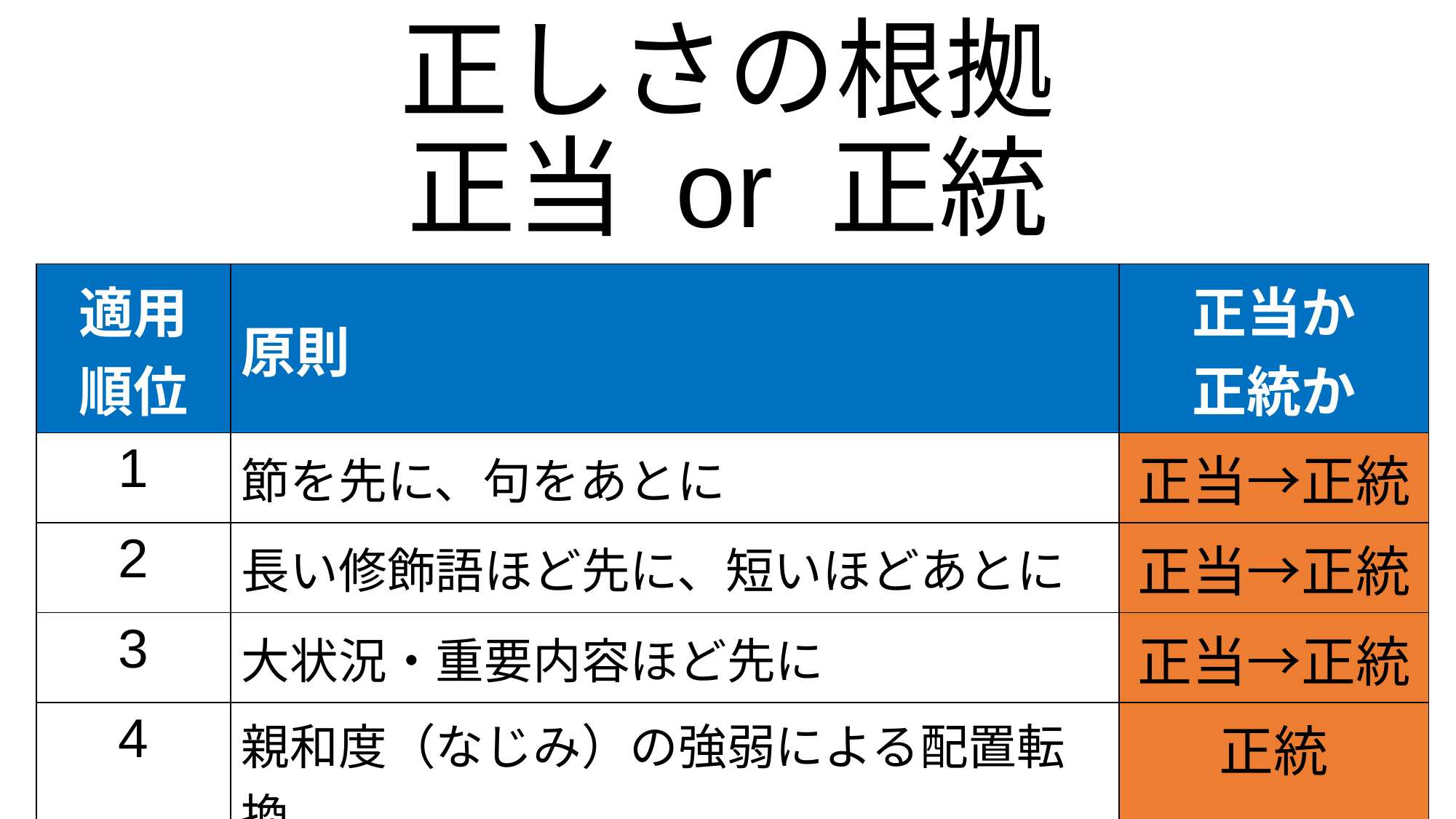

# 正しさの根拠 正当 or 正統
| 適用 順位 | 原則 | 正当か 正統か |
| --- | --- | --- |
| 1 | 節を先に、句をあとに | 正当→正統 |
| 2 | 長い修飾語ほど先に、短いほどあとに | 正当→正統 |
| 3 | 大状況・重要内容ほど先に | 正当→正統 |
| 4 | 親和度（なじみ）の強弱による配置転換 | 正統 |
35